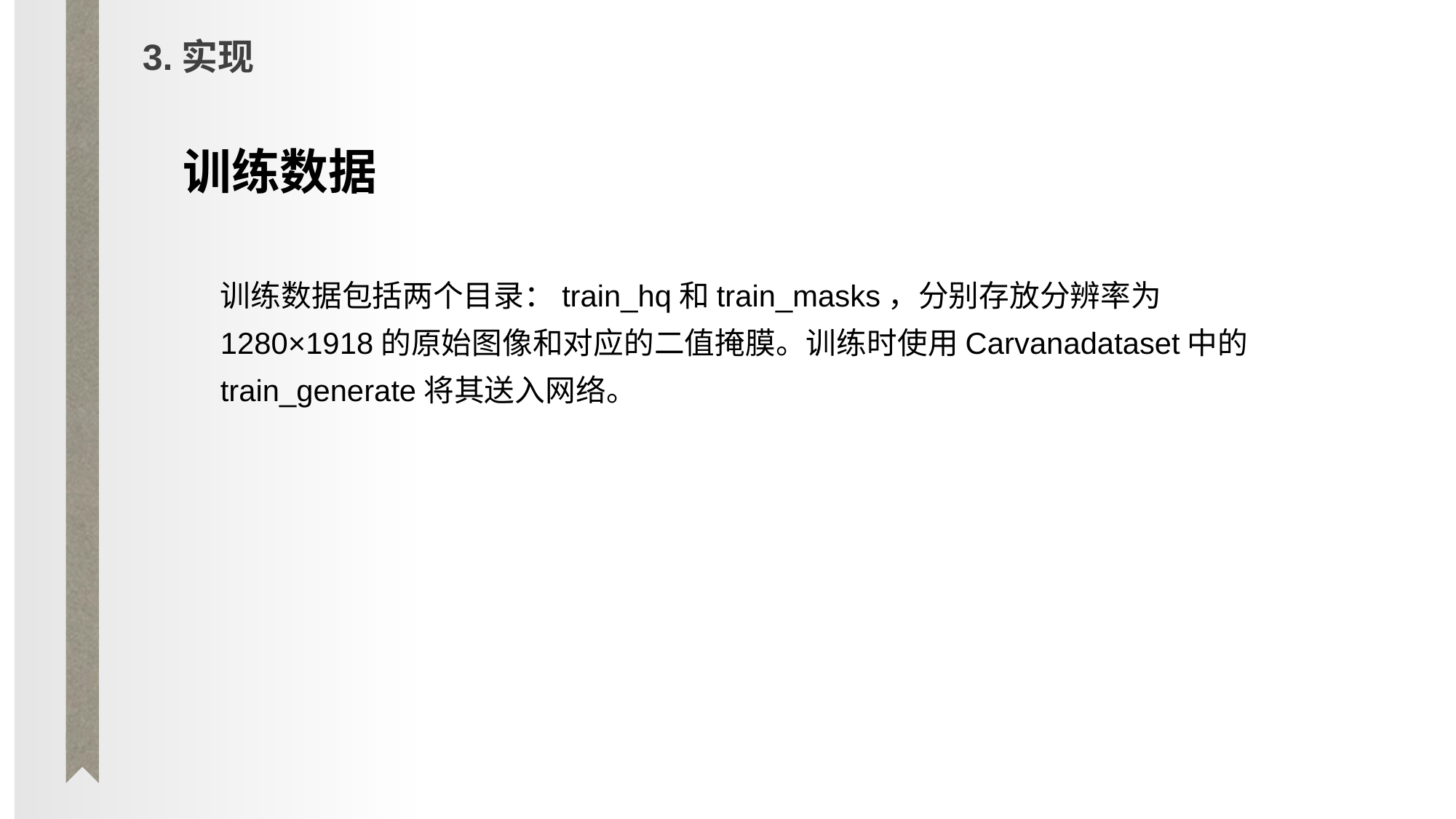

3.实现
训练数据
训练数据包括两个目录：train_hq和train_masks，分别存放分辨率为1280×1918的原始图像和对应的二值掩膜。训练时使用Carvanadataset中的train_generate将其送入网络。